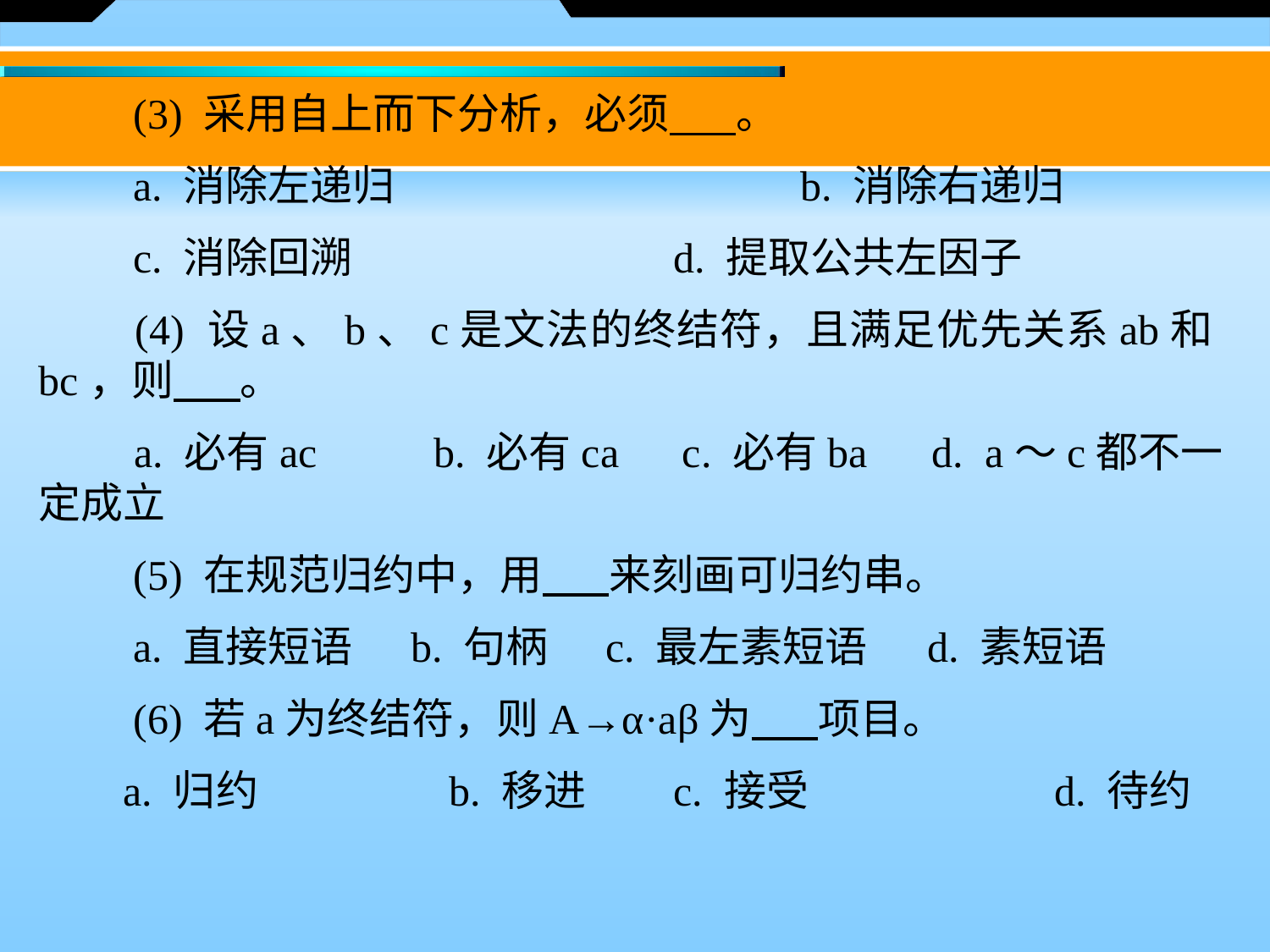

(3) 采用自上而下分析，必须       。
　　a. 消除左递归                		b. 消除右递归
　　c. 消除回溯                  		d. 提取公共左因子
　　(4) 设a、b、c是文法的终结符，且满足优先关系ab和bc，则       。
　　a. 必有ac     　b. 必有ca　c. 必有ba      d.  a～c都不一定成立
　　(5) 在规范归约中，用       来刻画可归约串。
　　a. 直接短语     b. 句柄     c. 最左素短语    	d. 素短语
　　(6) 若a为终结符，则A→α·aβ为       项目。
        a. 归约       	  b. 移进     	c. 接受        		d. 待约